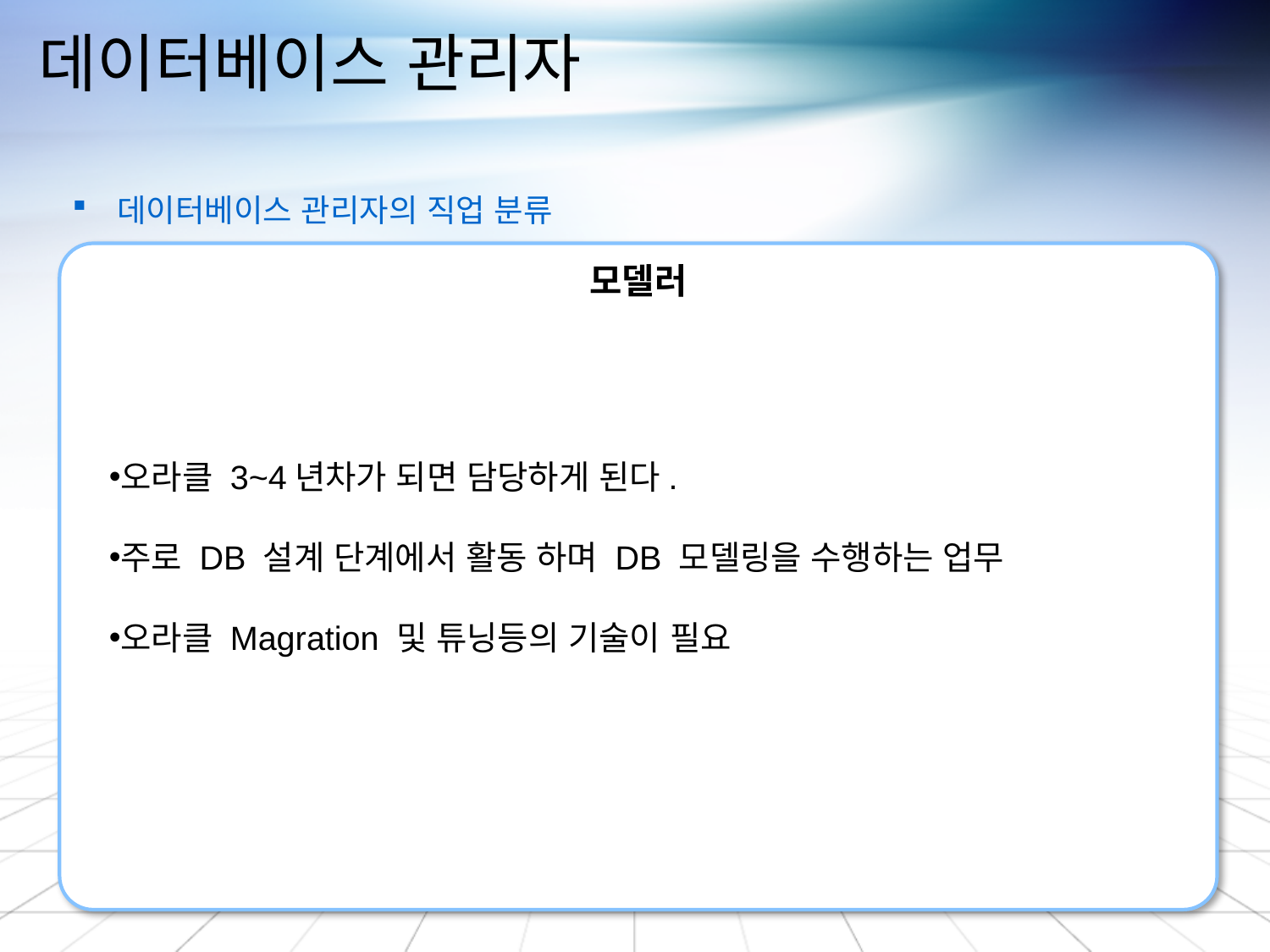

# 데이터베이스 관리자
 데이터베이스 관리자의 직업 분류

모델러
오라클 3~4년차가 되면 담당하게 된다.
주로 DB 설계 단계에서 활동 하며 DB 모델링을 수행하는 업무
오라클 Magration 및 튜닝등의 기술이 필요